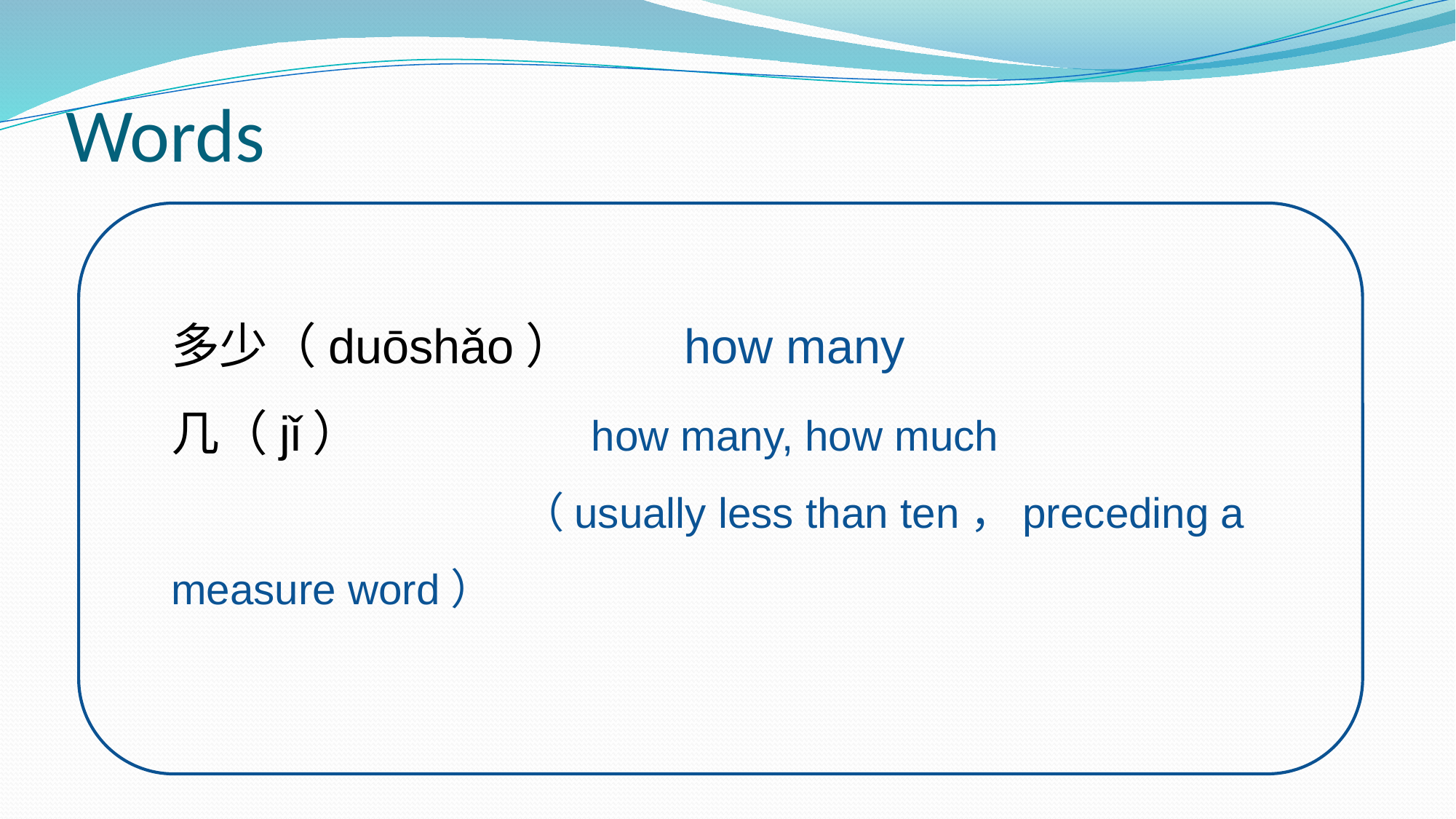

# Words

多少（duōshǎo）         how many
几（jǐ）                    how many, how much
                                    （usually less than ten，preceding a measure word）